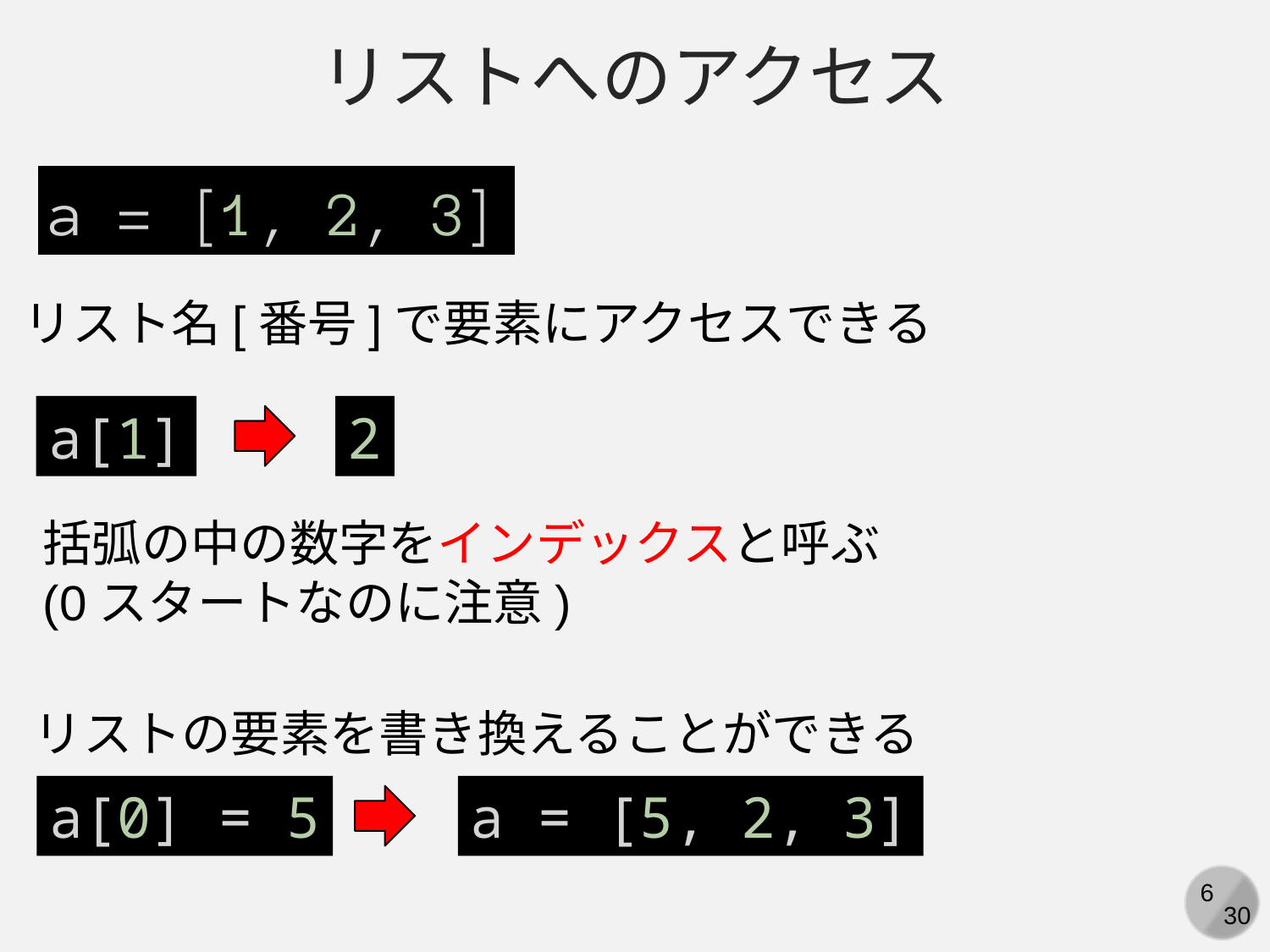

リストへのアクセス
a = [1, 2, 3]
リスト名[番号]で要素にアクセスできる
a[1]
2

括弧の中の数字をインデックスと呼ぶ
(0スタートなのに注意)
リストの要素を書き換えることができる
a[0] = 5
a = [5, 2, 3]